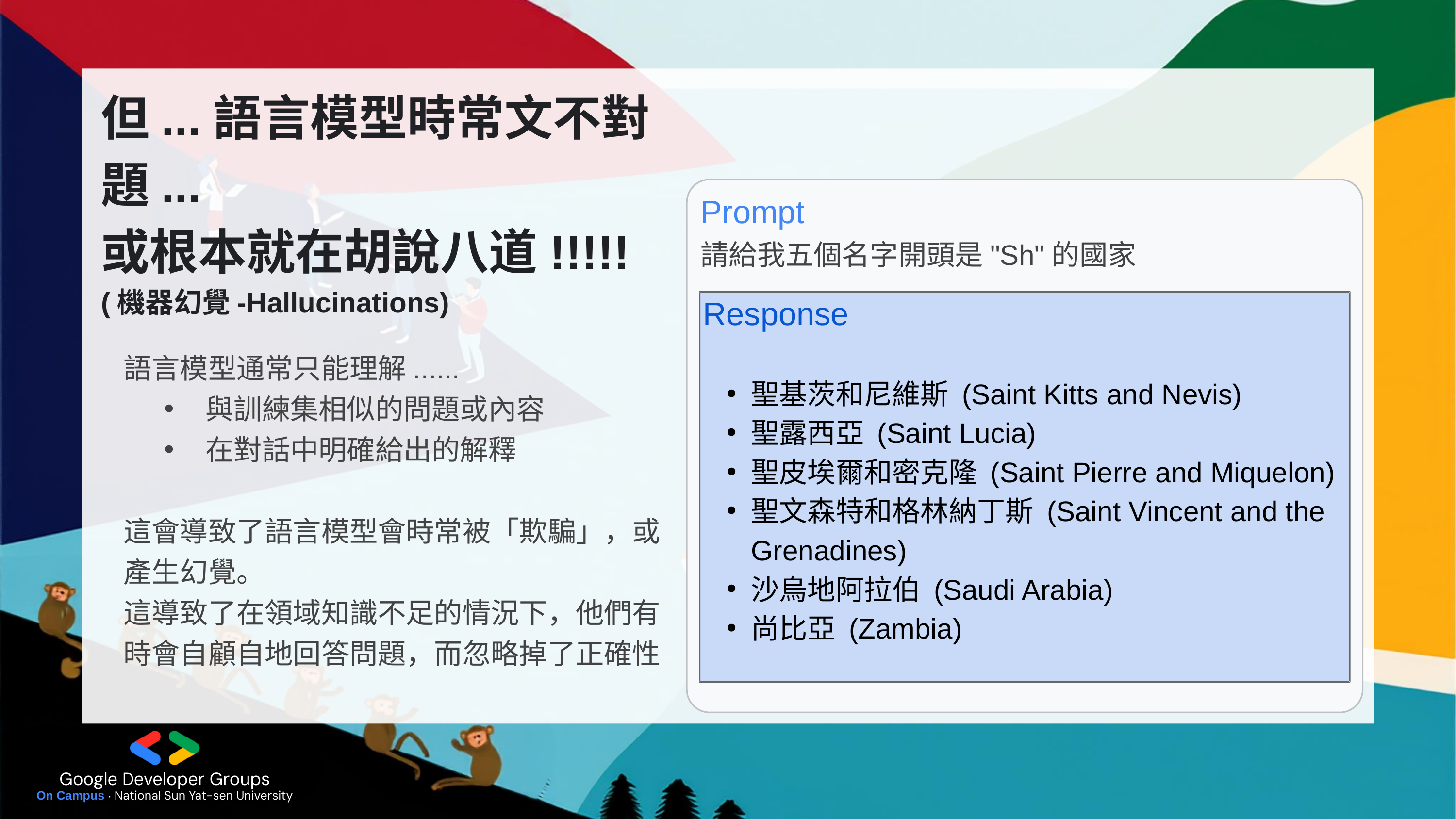

但...語言模型時常文不對題...
或根本就在胡說八道!!!!!
(機器幻覺-Hallucinations)

Prompt
請給我五個名字開頭是"Sh"的國家

Response

聖基茨和尼維斯 (Saint Kitts and Nevis)
聖露西亞 (Saint Lucia)
聖皮埃爾和密克隆 (Saint Pierre and Miquelon)
聖文森特和格林納丁斯 (Saint Vincent and the Grenadines)
沙烏地阿拉伯 (Saudi Arabia)
尚比亞 (Zambia)

語言模型通常只能理解......
與訓練集相似的問題或內容
在對話中明確給出的解釋

這會導致了語言模型會時常被「欺騙」，或產生幻覺。
這導致了在領域知識不足的情況下，他們有時會自顧自地回答問題，而忽略掉了正確性

Google Developer Groups
On Campus ‧ National Sun Yat-sen University